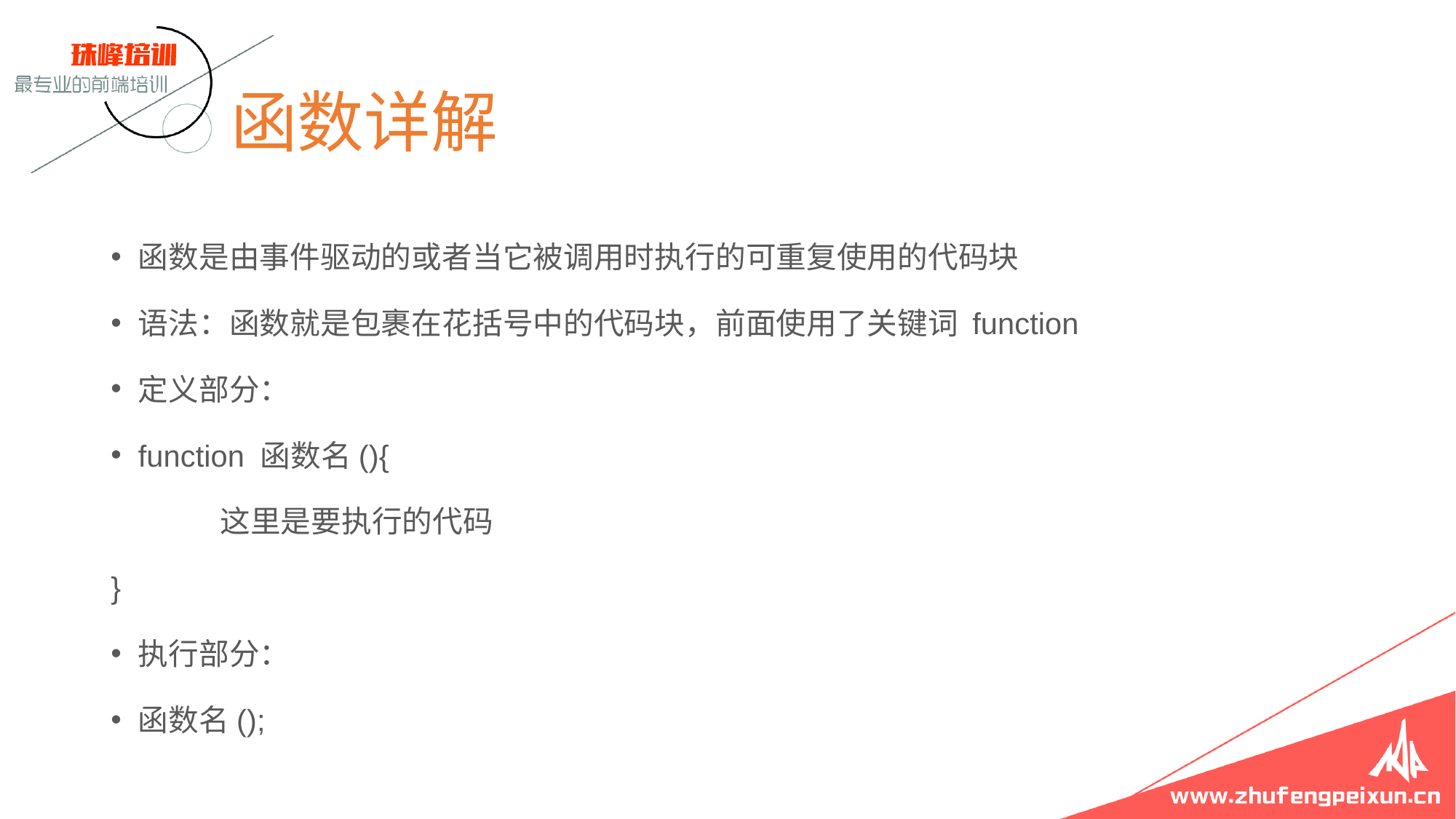

# 函数详解
函数是由事件驱动的或者当它被调用时执行的可重复使用的代码块
语法：函数就是包裹在花括号中的代码块，前面使用了关键词 function
定义部分：
function 函数名(){
	这里是要执行的代码
}
执行部分：
函数名();